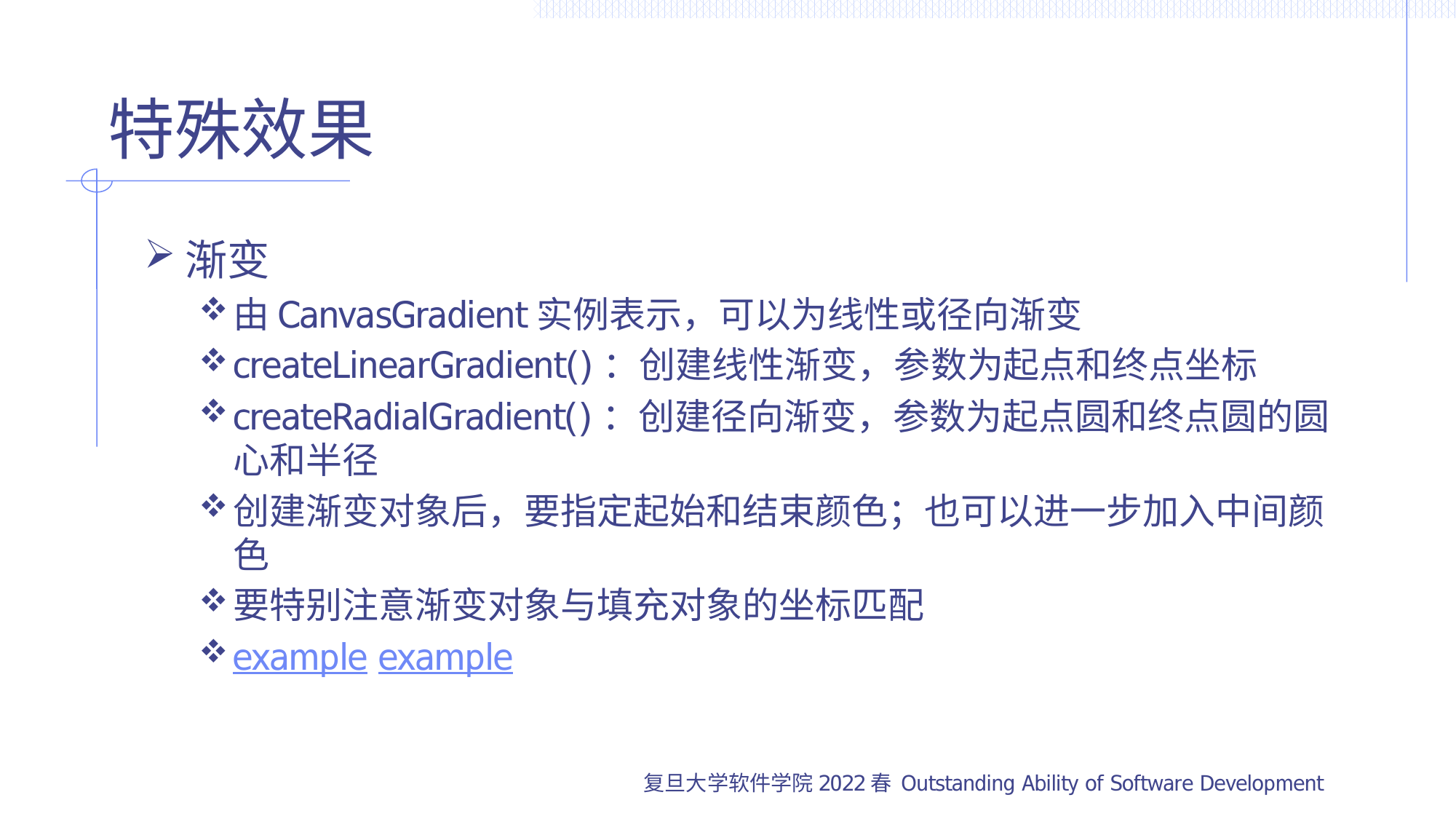

# 特殊效果
渐变
由CanvasGradient实例表示，可以为线性或径向渐变
createLinearGradient()：创建线性渐变，参数为起点和终点坐标
createRadialGradient()：创建径向渐变，参数为起点圆和终点圆的圆心和半径
创建渐变对象后，要指定起始和结束颜色；也可以进一步加入中间颜色
要特别注意渐变对象与填充对象的坐标匹配
example example